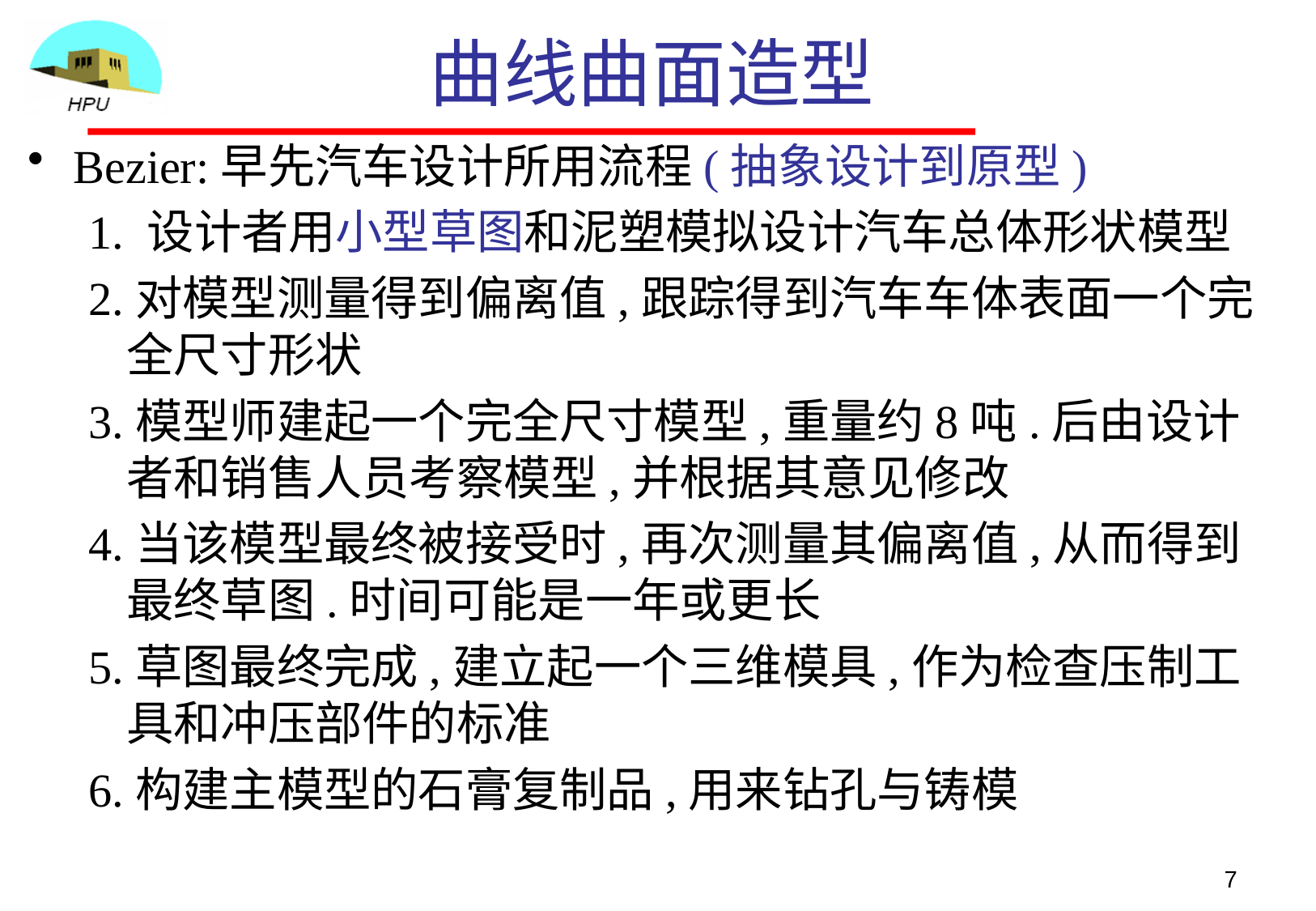

# 曲线曲面造型
Bezier:早先汽车设计所用流程(抽象设计到原型)
1. 设计者用小型草图和泥塑模拟设计汽车总体形状模型
2.对模型测量得到偏离值,跟踪得到汽车车体表面一个完全尺寸形状
3.模型师建起一个完全尺寸模型,重量约8吨.后由设计者和销售人员考察模型,并根据其意见修改
4.当该模型最终被接受时,再次测量其偏离值,从而得到最终草图.时间可能是一年或更长
5.草图最终完成,建立起一个三维模具,作为检查压制工具和冲压部件的标准
6.构建主模型的石膏复制品,用来钻孔与铸模
7